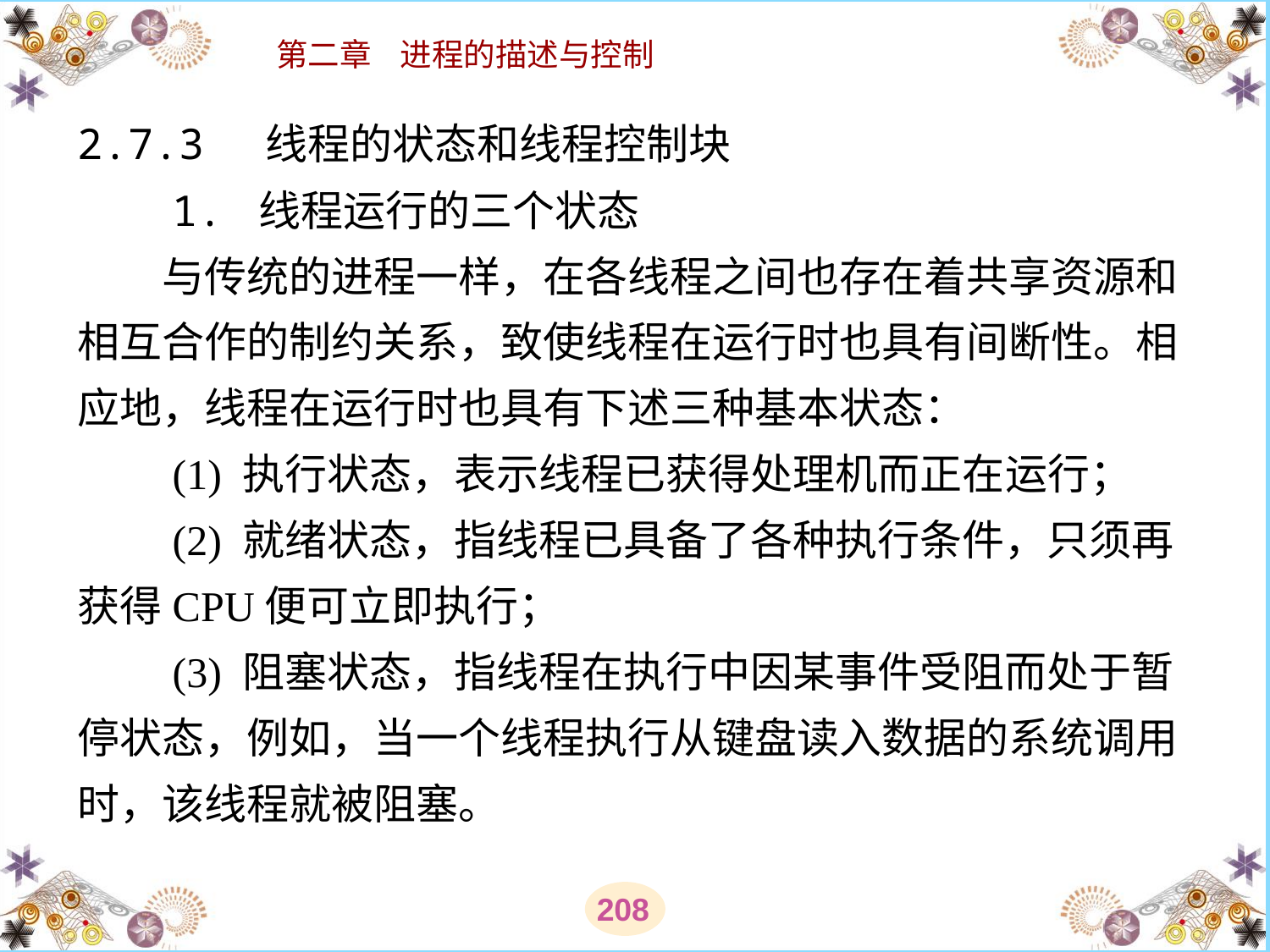

# 2.7.3  线程的状态和线程控制块 　　1. 线程运行的三个状态 　　与传统的进程一样，在各线程之间也存在着共享资源和相互合作的制约关系，致使线程在运行时也具有间断性。相应地，线程在运行时也具有下述三种基本状态： 　　(1) 执行状态，表示线程已获得处理机而正在运行； 　　(2) 就绪状态，指线程已具备了各种执行条件，只须再获得CPU便可立即执行； 　　(3) 阻塞状态，指线程在执行中因某事件受阻而处于暂停状态，例如，当一个线程执行从键盘读入数据的系统调用时，该线程就被阻塞。